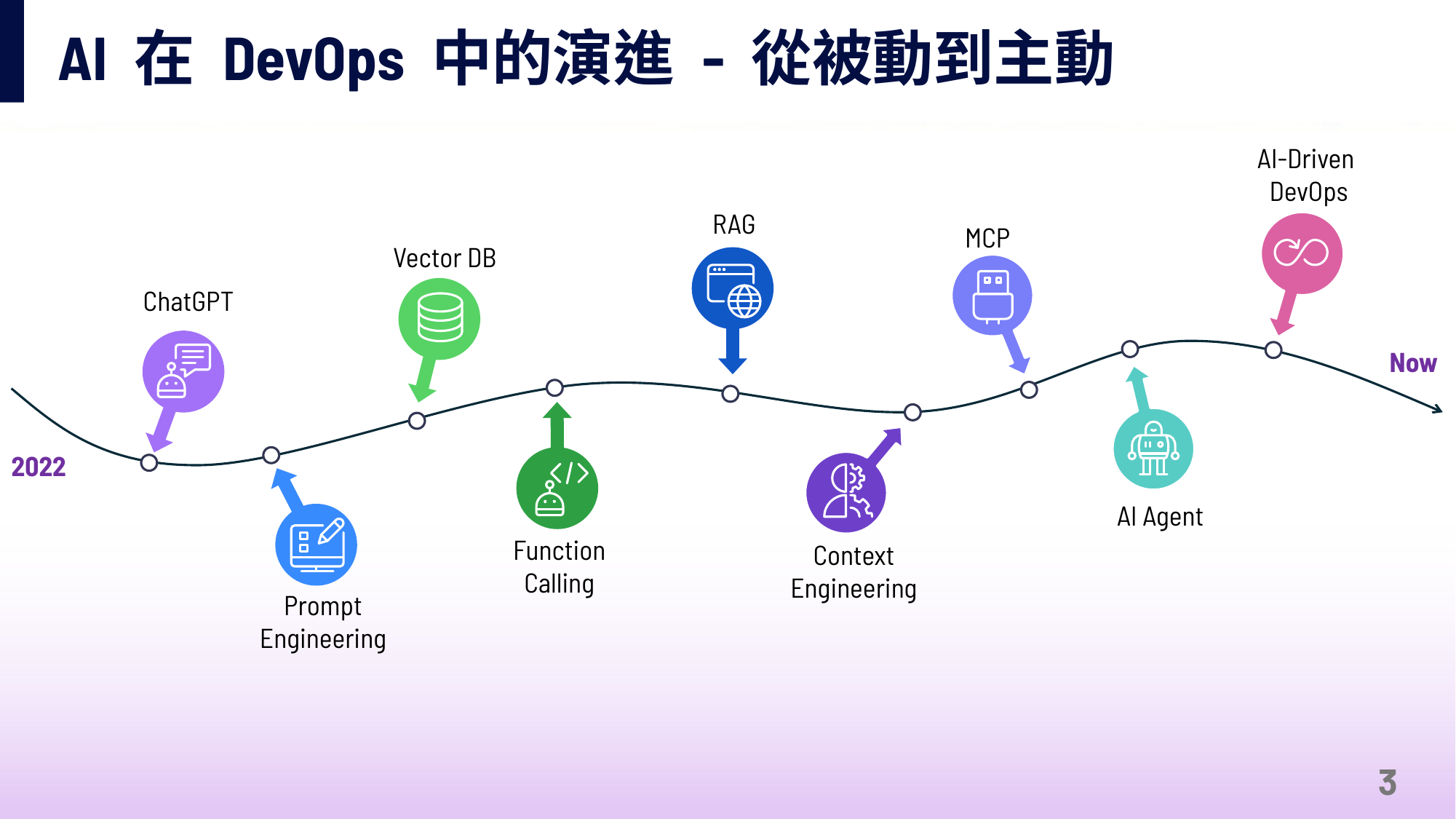

# AI 在 DevOps 中的演進 - 從被動到主動
AI-Driven
DevOps
RAG

MCP
Vector DB

ChatGPT

Now

2022

AI Agent

Function
Calling
Context
Engineering
Prompt
Engineering
3